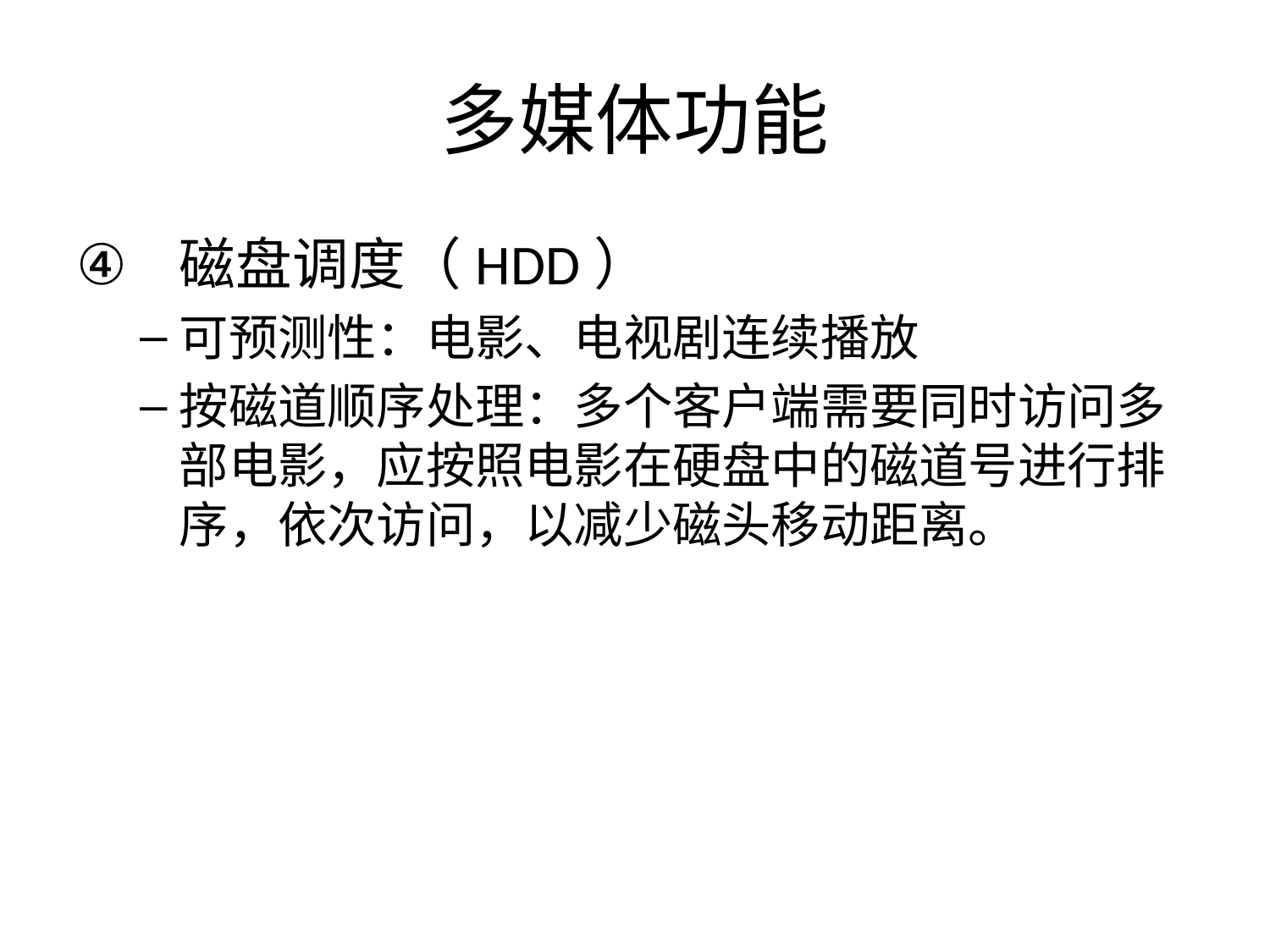

# 多媒体功能
磁盘调度（HDD）
可预测性：电影、电视剧连续播放
按磁道顺序处理：多个客户端需要同时访问多部电影，应按照电影在硬盘中的磁道号进行排序，依次访问，以减少磁头移动距离。